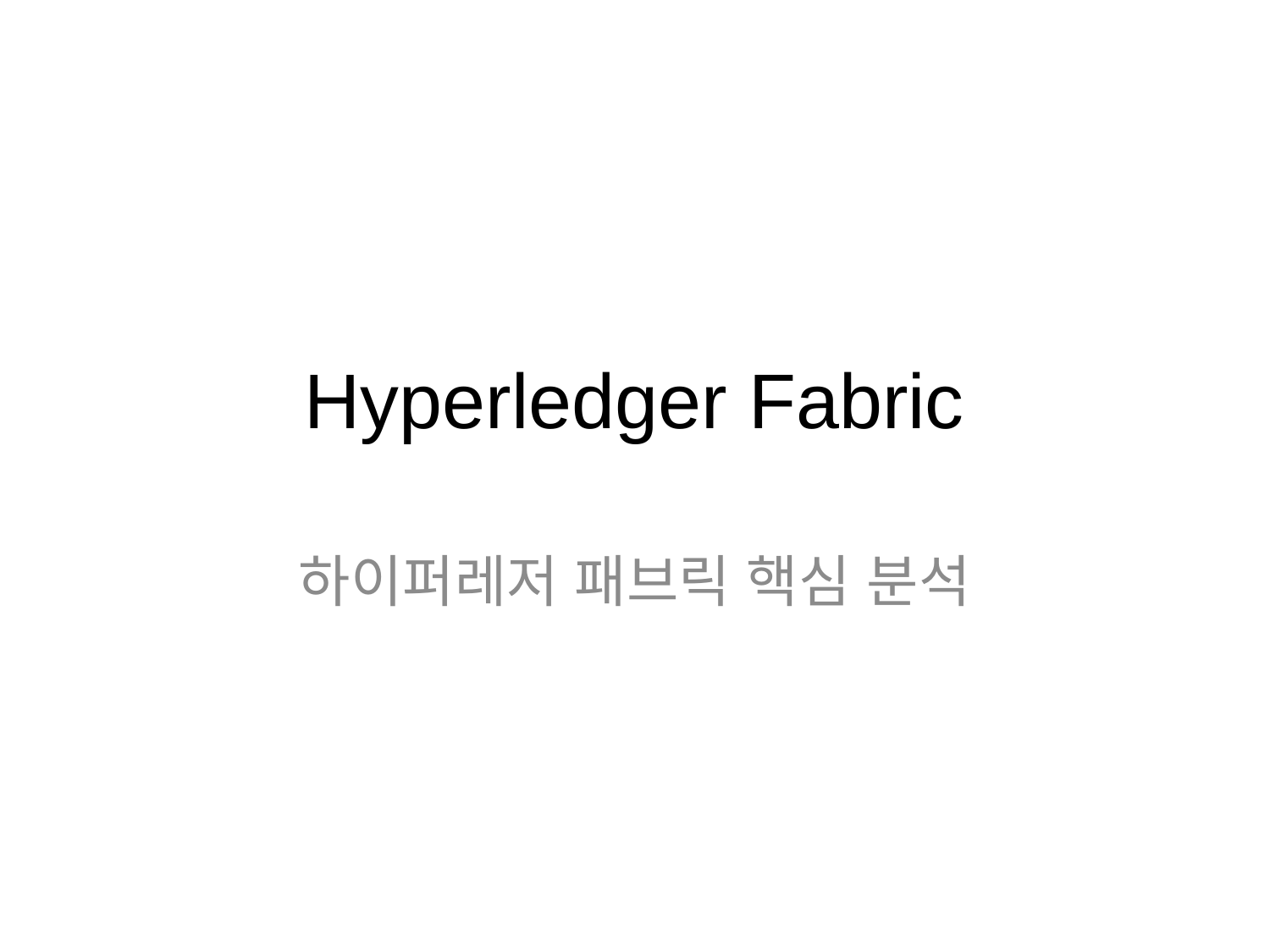

# Hyperledger Fabric
하이퍼레저 패브릭 핵심 분석